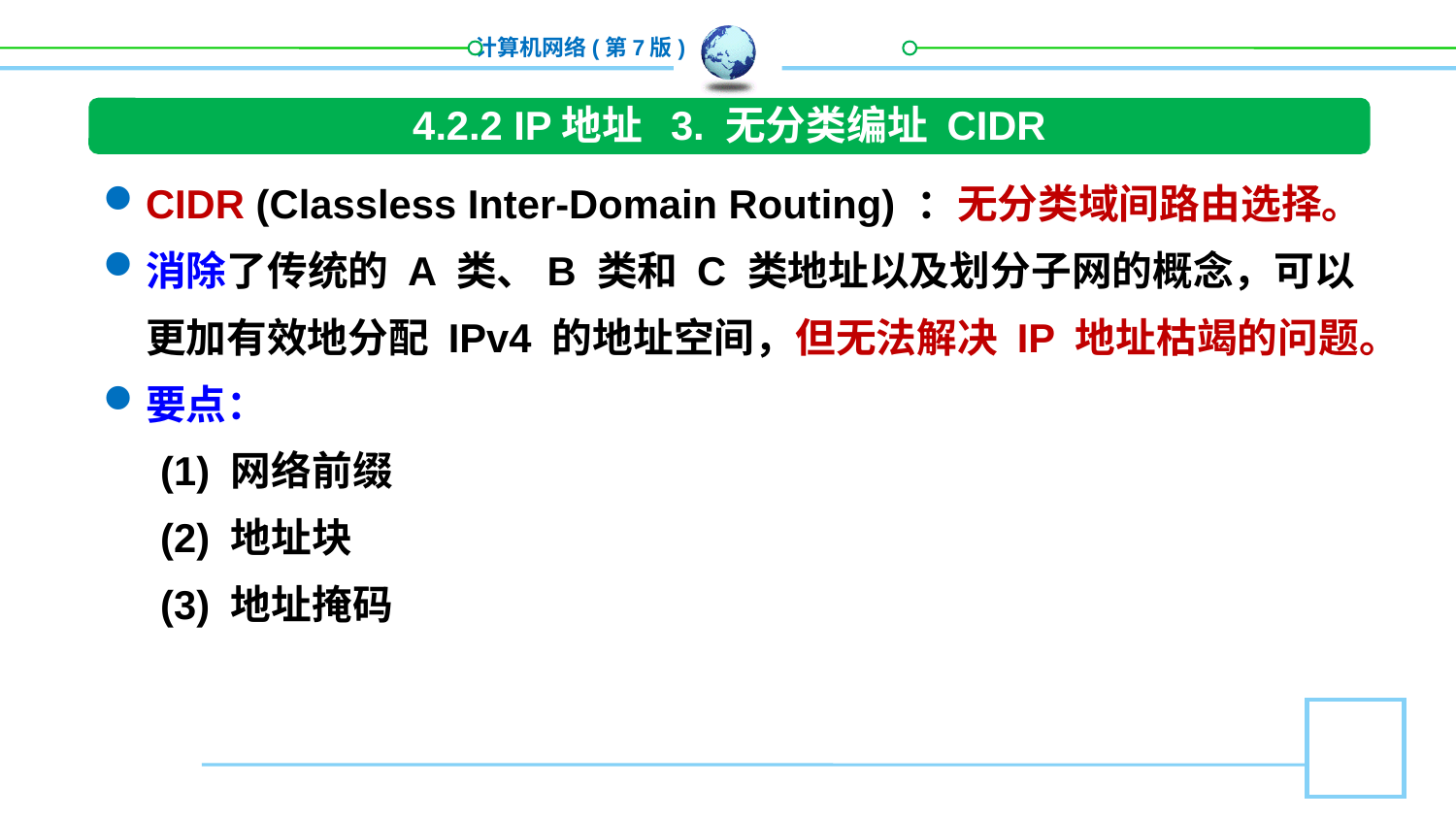

4.2.2 IP地址  3. 无分类编址 CIDR

CIDR (Classless Inter-Domain Routing) ：无分类域间路由选择。
消除了传统的 A 类、B 类和 C 类地址以及划分子网的概念，可以更加有效地分配 IPv4 的地址空间，但无法解决 IP 地址枯竭的问题。
要点：
(1) 网络前缀
(2) 地址块
(3) 地址掩码